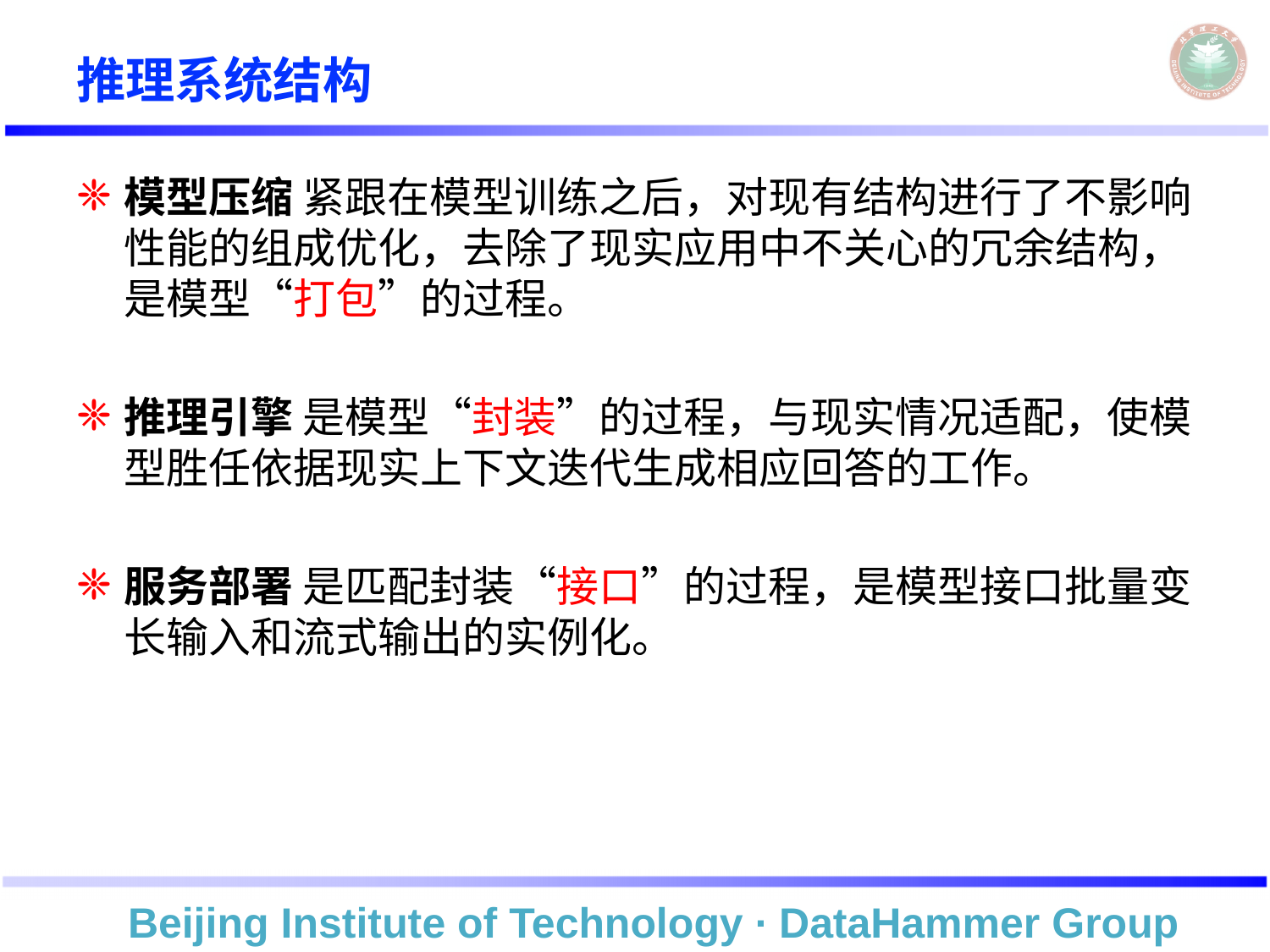

# 推理系统结构
模型压缩 紧跟在模型训练之后，对现有结构进行了不影响性能的组成优化，去除了现实应用中不关心的冗余结构，是模型“打包”的过程。

推理引擎 是模型“封装”的过程，与现实情况适配，使模型胜任依据现实上下文迭代生成相应回答的工作。

服务部署 是匹配封装“接口”的过程，是模型接口批量变长输入和流式输出的实例化。